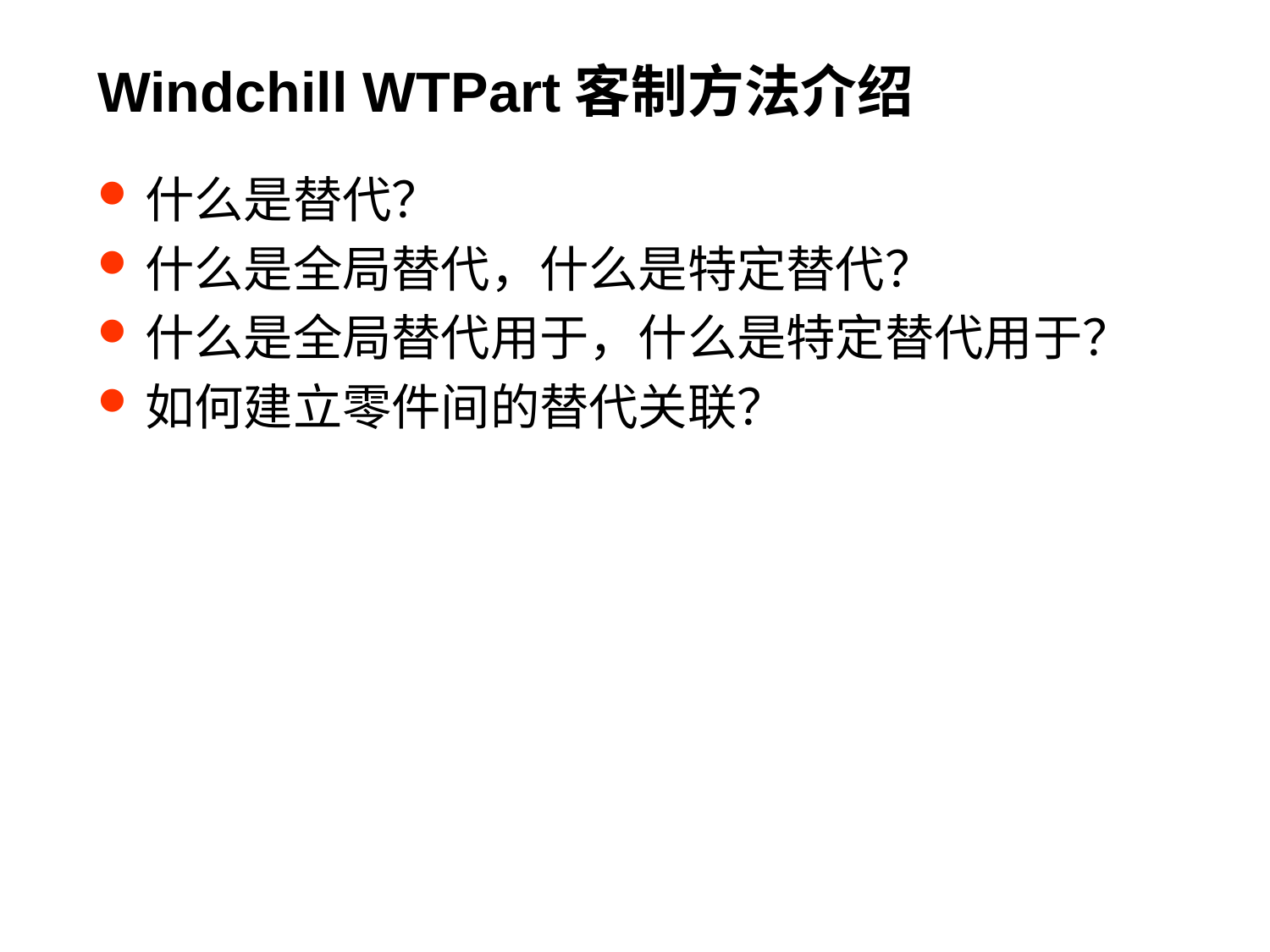

# Windchill WTPart客制方法介绍
什么是替代？
什么是全局替代，什么是特定替代？
什么是全局替代用于，什么是特定替代用于？
如何建立零件间的替代关联？